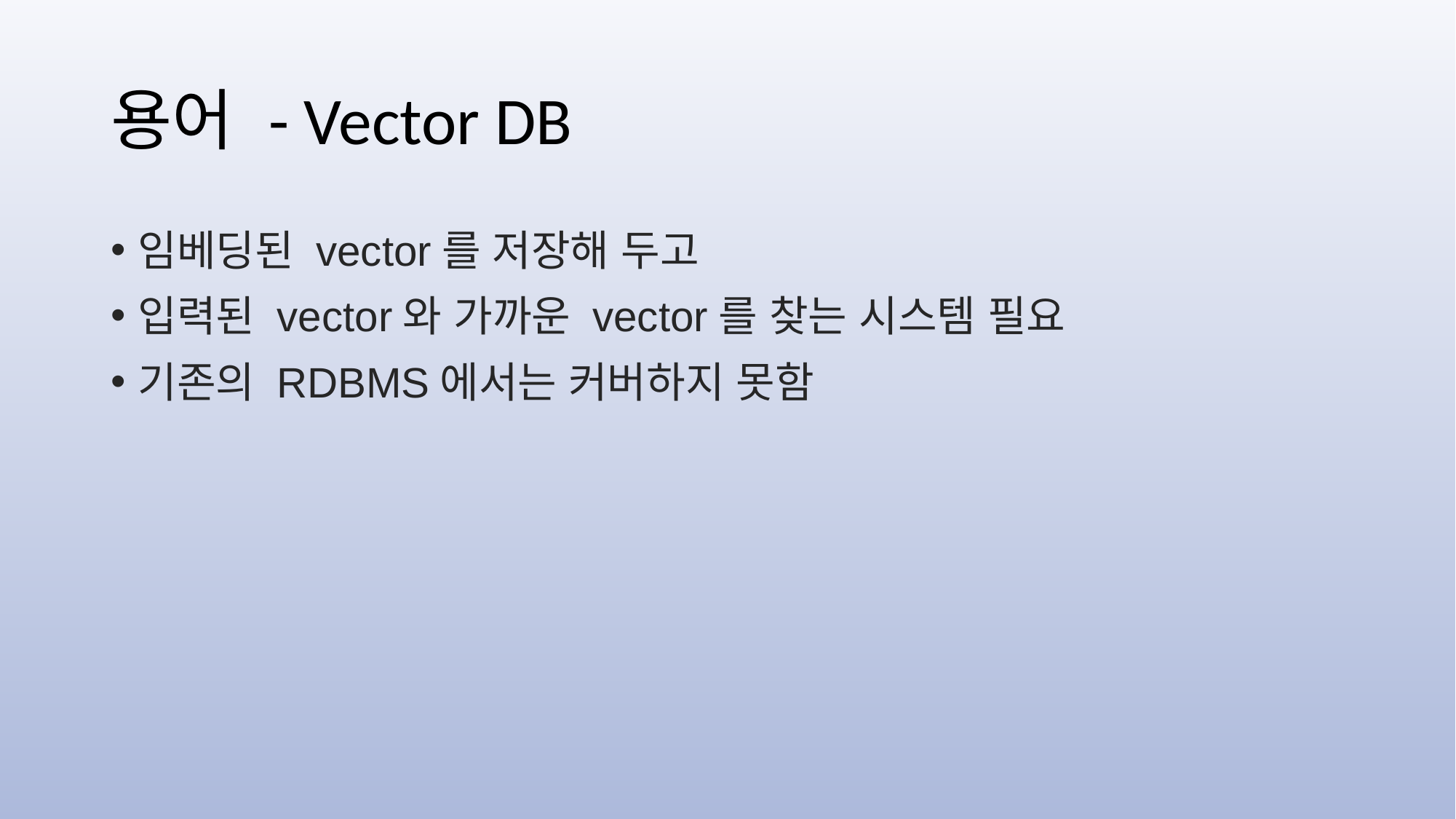

# 용어 - Vector DB
임베딩된 vector를 저장해 두고
입력된 vector와 가까운 vector를 찾는 시스템 필요
기존의 RDBMS에서는 커버하지 못함